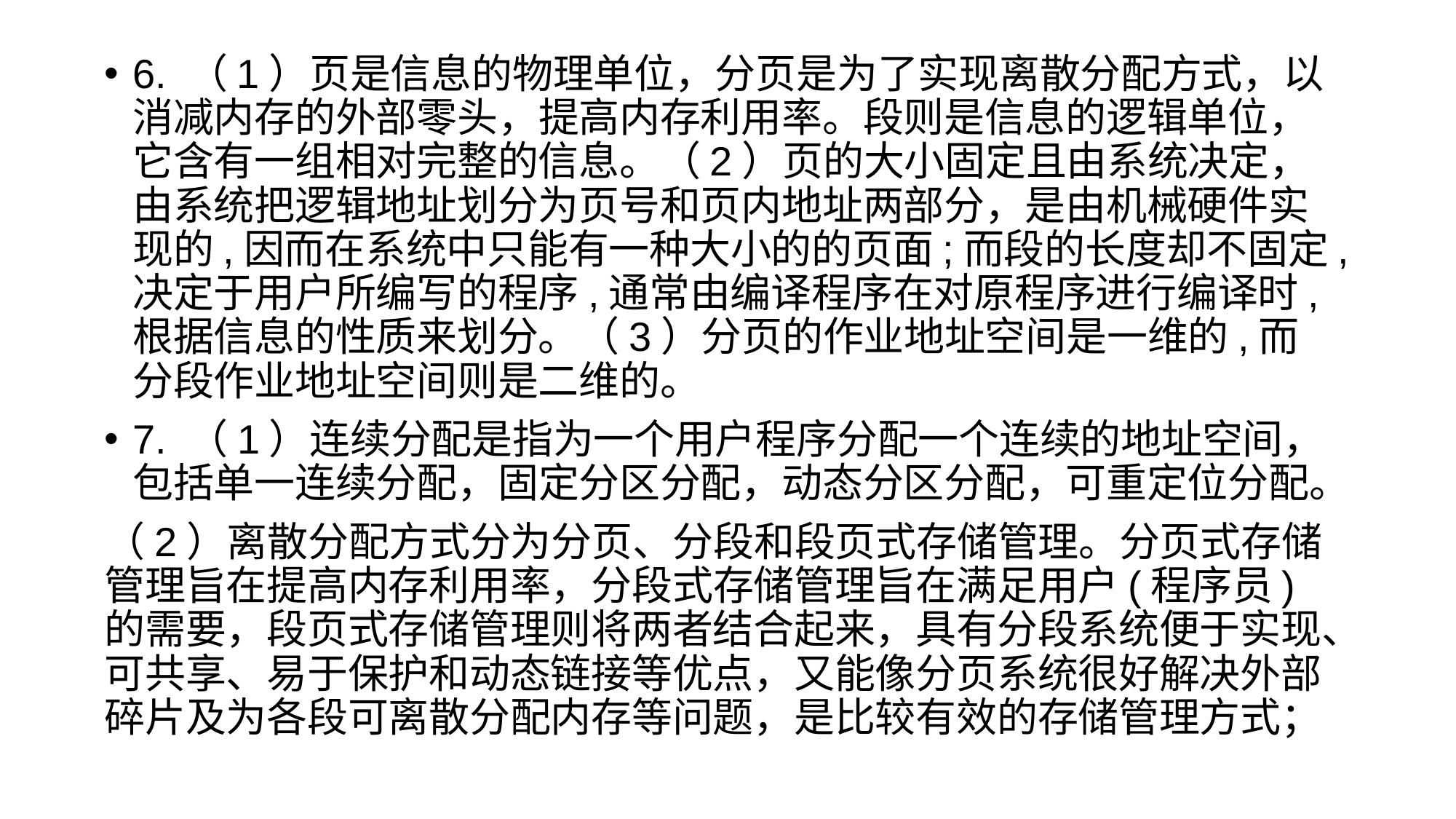

6. （1）页是信息的物理单位，分页是为了实现离散分配方式，以消减内存的外部零头，提高内存利用率。段则是信息的逻辑单位，它含有一组相对完整的信息。（2）页的大小固定且由系统决定，由系统把逻辑地址划分为页号和页内地址两部分，是由机械硬件实现的,因而在系统中只能有一种大小的的页面;而段的长度却不固定,决定于用户所编写的程序,通常由编译程序在对原程序进行编译时,根据信息的性质来划分。（3）分页的作业地址空间是一维的,而分段作业地址空间则是二维的。
7. （1）连续分配是指为一个用户程序分配一个连续的地址空间，包括单一连续分配，固定分区分配，动态分区分配，可重定位分配。
（2）离散分配方式分为分页、分段和段页式存储管理。分页式存储管理旨在提高内存利用率，分段式存储管理旨在满足用户(程序员)的需要，段页式存储管理则将两者结合起来，具有分段系统便于实现、可共享、易于保护和动态链接等优点，又能像分页系统很好解决外部碎片及为各段可离散分配内存等问题，是比较有效的存储管理方式；